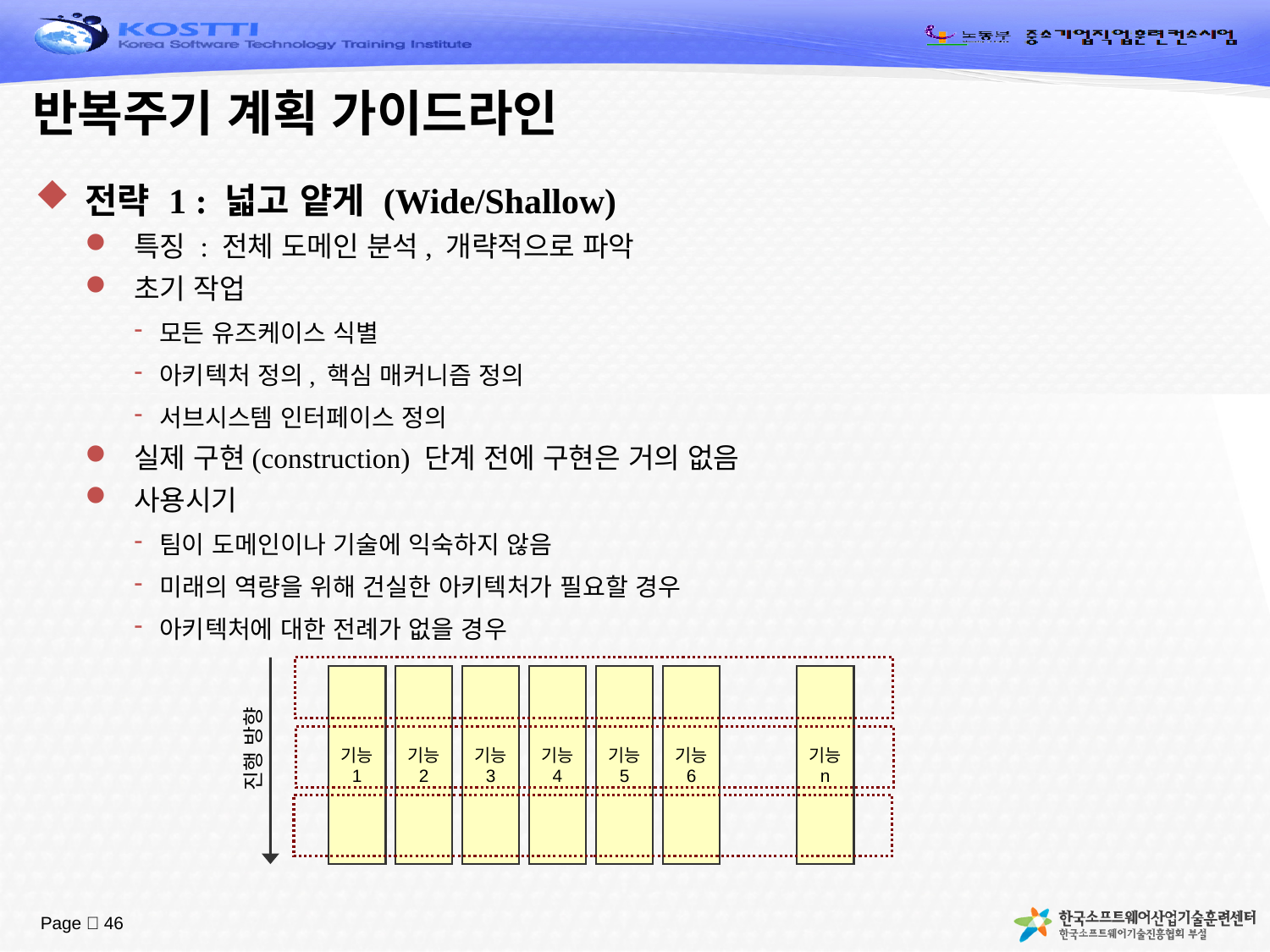

# 반복주기 계획 가이드라인
전략 1 : 넓고 얕게 (Wide/Shallow)
특징 : 전체 도메인 분석, 개략적으로 파악
초기 작업
모든 유즈케이스 식별
아키텍처 정의, 핵심 매커니즘 정의
서브시스템 인터페이스 정의
실제 구현(construction) 단계 전에 구현은 거의 없음
사용시기
팀이 도메인이나 기술에 익숙하지 않음
미래의 역량을 위해 건실한 아키텍처가 필요할 경우
아키텍처에 대한 전례가 없을 경우

기능
1
기능
2
기능
3
기능
4
기능
5
기능
6
기능
n

진행 방향